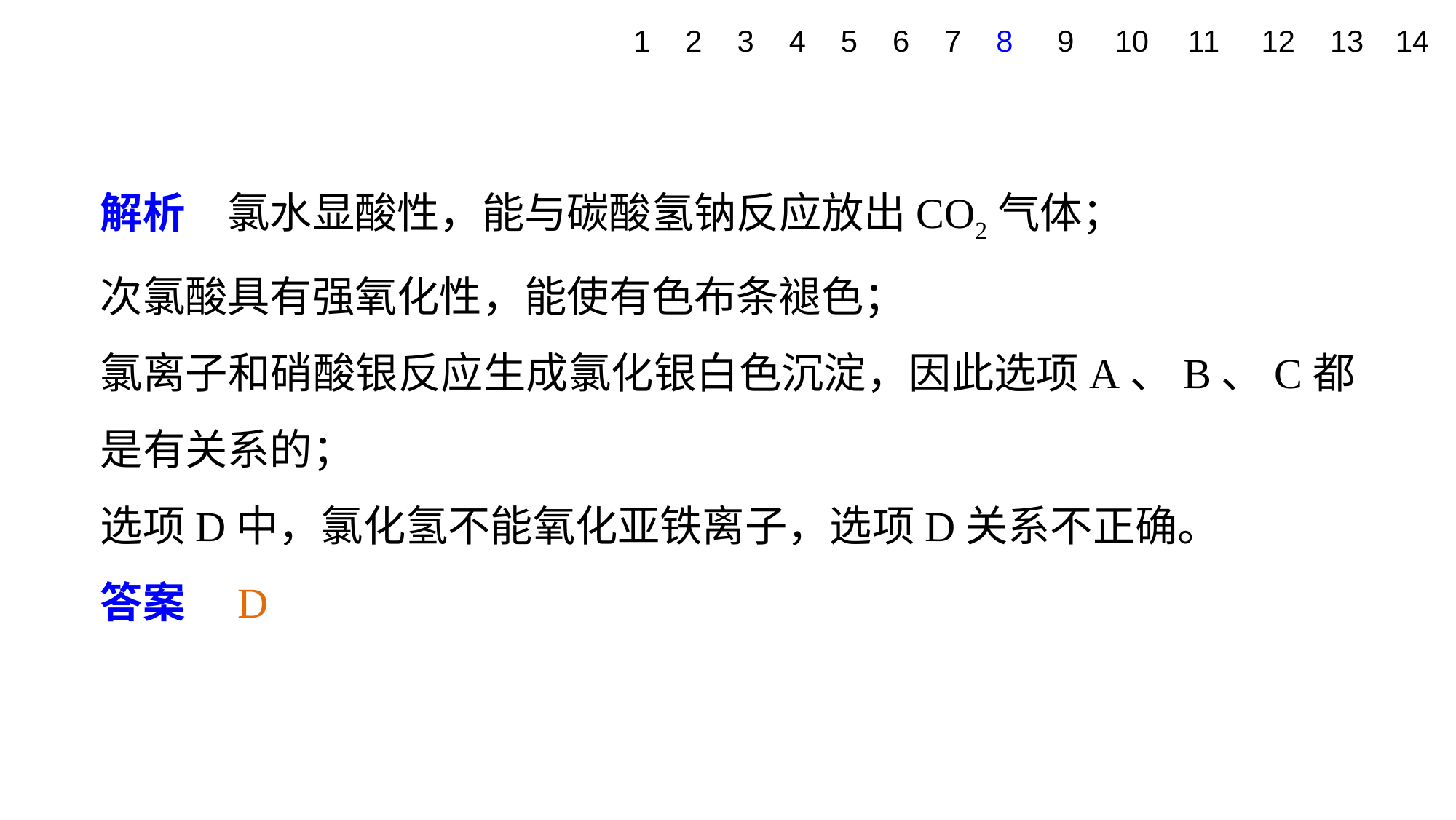

1
2
3
4
5
6
7
8
9
10
11
12
13
14
解析　氯水显酸性，能与碳酸氢钠反应放出CO2气体；
次氯酸具有强氧化性，能使有色布条褪色；
氯离子和硝酸银反应生成氯化银白色沉淀，因此选项A、B、C都是有关系的；
选项D中，氯化氢不能氧化亚铁离子，选项D关系不正确。
答案　D